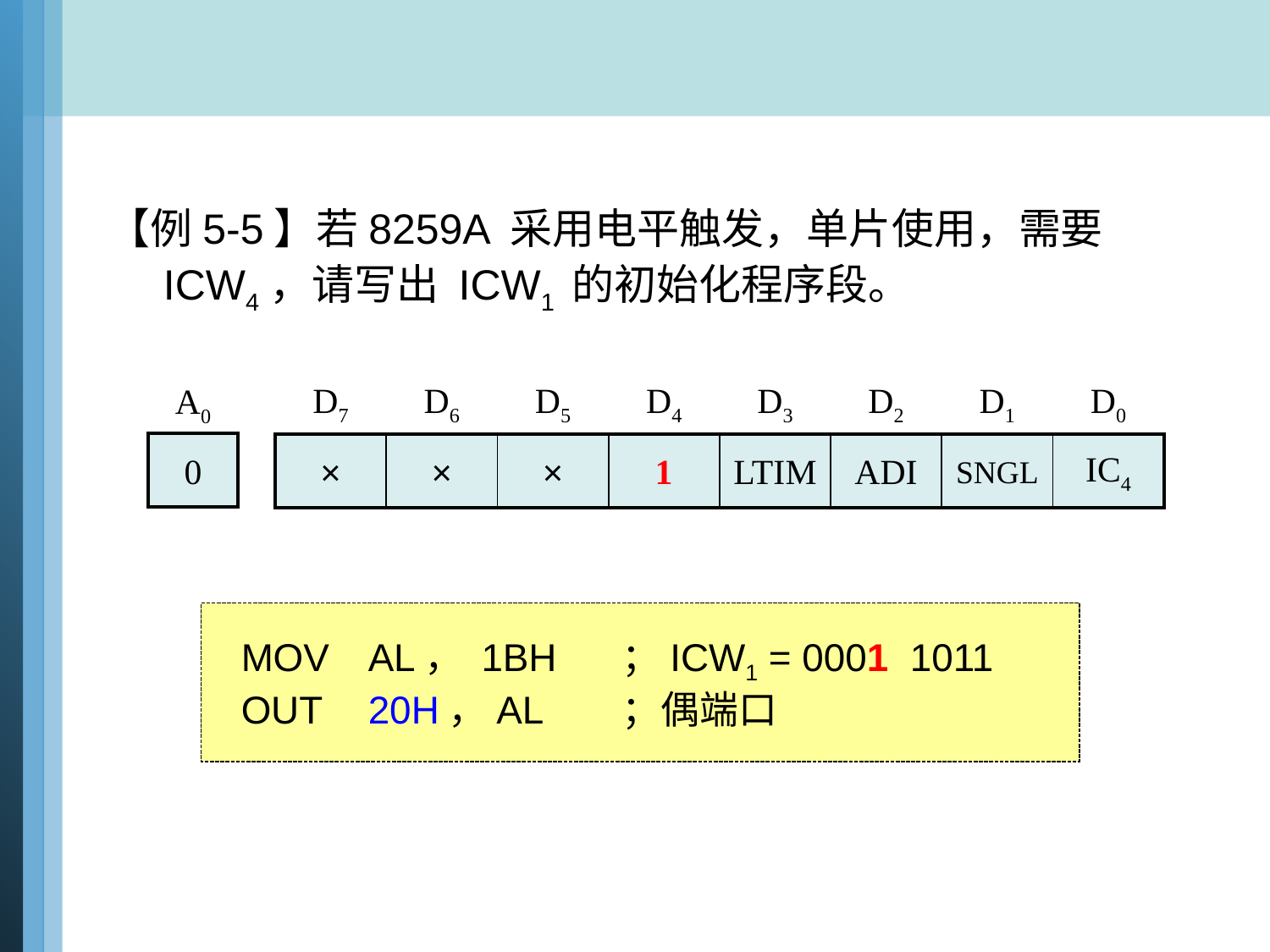

【例5-5】若8259A 采用电平触发，单片使用，需要 ICW4，请写出 ICW1 的初始化程序段。
| D7 | D6 | D5 | D4 | D3 | D2 | D1 | D0 |
| --- | --- | --- | --- | --- | --- | --- | --- |
| A0 |
| --- |
| 0 |
| --- |
| × | × | × | 1 | LTIM | ADI | SNGL | IC4 |
| --- | --- | --- | --- | --- | --- | --- | --- |
MOV	AL， 1BH	；ICW1 = 0001  1011
OUT	20H，AL	；偶端口
119